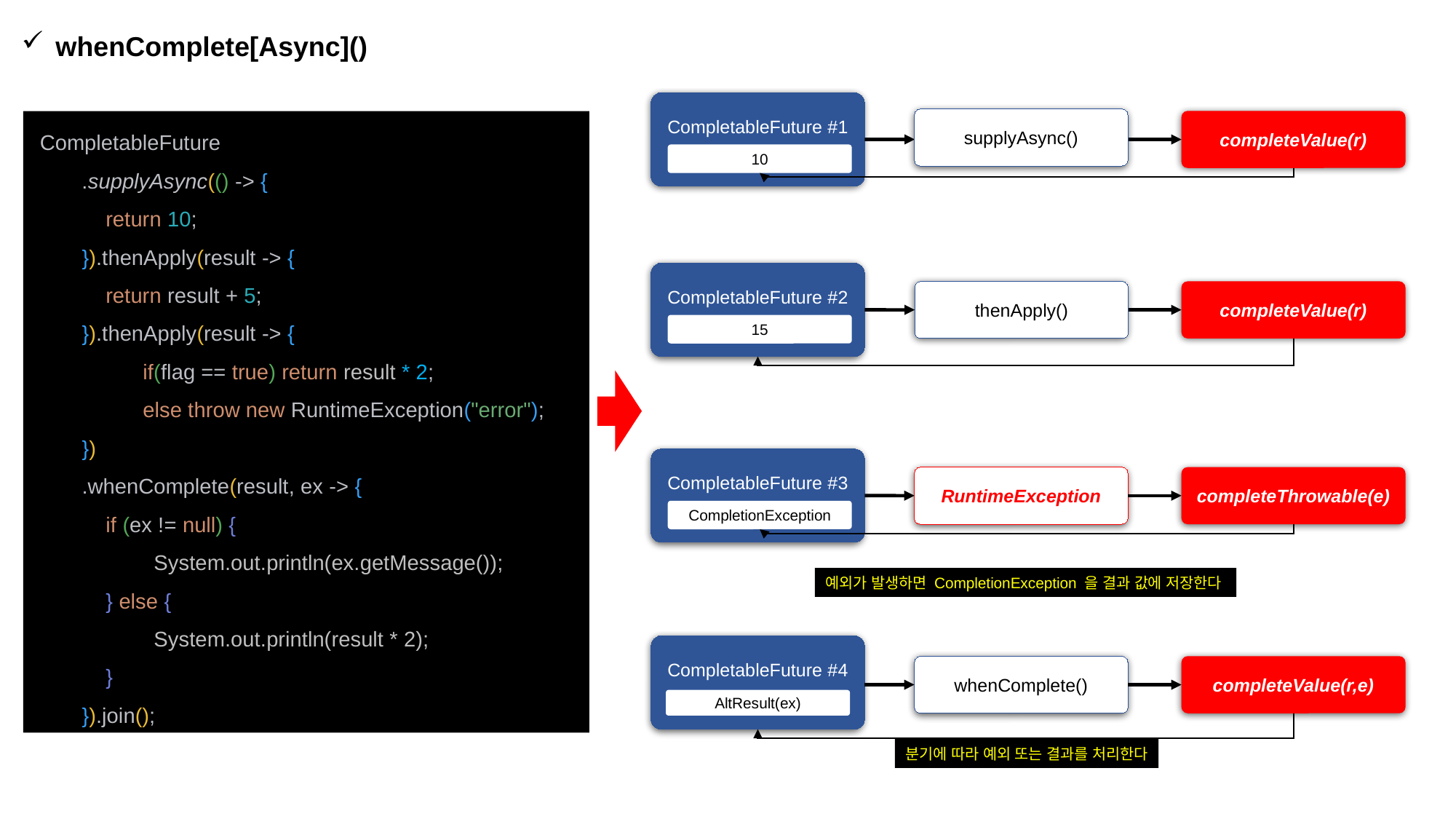

whenComplete[Async]()
CompletableFuture #1

supplyAsync()
completeValue(r)
 CompletableFuture
        .supplyAsync(() -> {
            return 10;
        }).thenApply(result -> {
            return result + 5;
        }).thenApply(result -> {
 	if(flag == true) return result * 2;
	else throw new RuntimeException("error");
        })
        .whenComplete(result, ex -> {
            if (ex != null) {
                    System.out.println(ex.getMessage());
            } else {
                    System.out.println(result * 2);
            }
        }).join();
10
CompletableFuture #2

thenApply()
completeValue(r)
15

CompletableFuture #3

RuntimeException
completeThrowable(e)
CompletionException
예외가 발생하면 CompletionException 을 결과 값에 저장한다
CompletableFuture #4

whenComplete()
completeValue(r,e)
AltResult(ex)
분기에 따라 예외 또는 결과를 처리한다